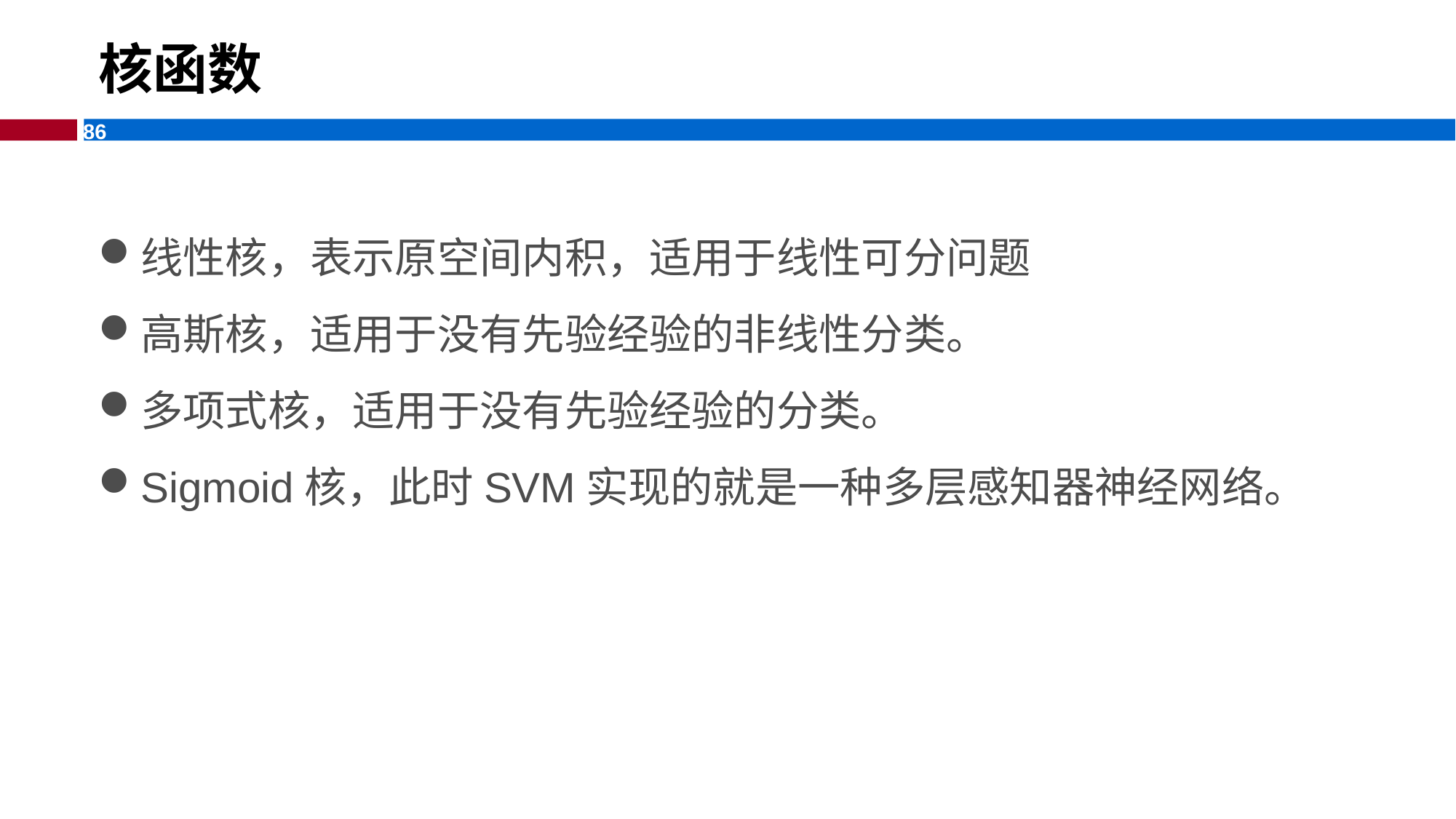

# 核函数
线性核，表示原空间内积，适用于线性可分问题
高斯核，适用于没有先验经验的非线性分类。
多项式核，适用于没有先验经验的分类。
Sigmoid核，此时SVM实现的就是一种多层感知器神经网络。